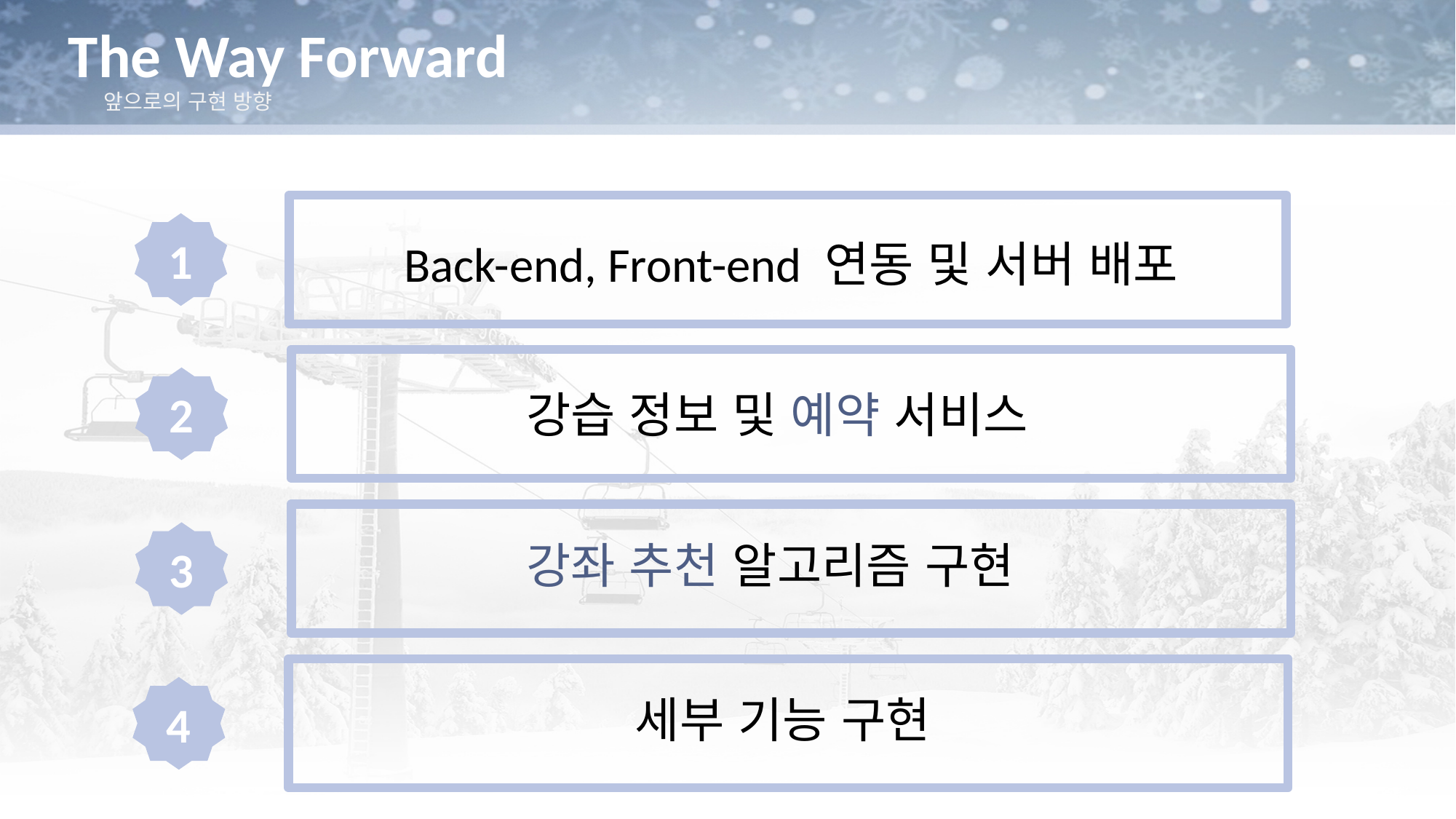

# The Way Forward
 앞으로의 구현 방향

1
Back-end, Front-end 연동 및 서버 배포

2
강습 정보 및 예약 서비스

3
강좌 추천 알고리즘 구현

4
세부 기능 구현